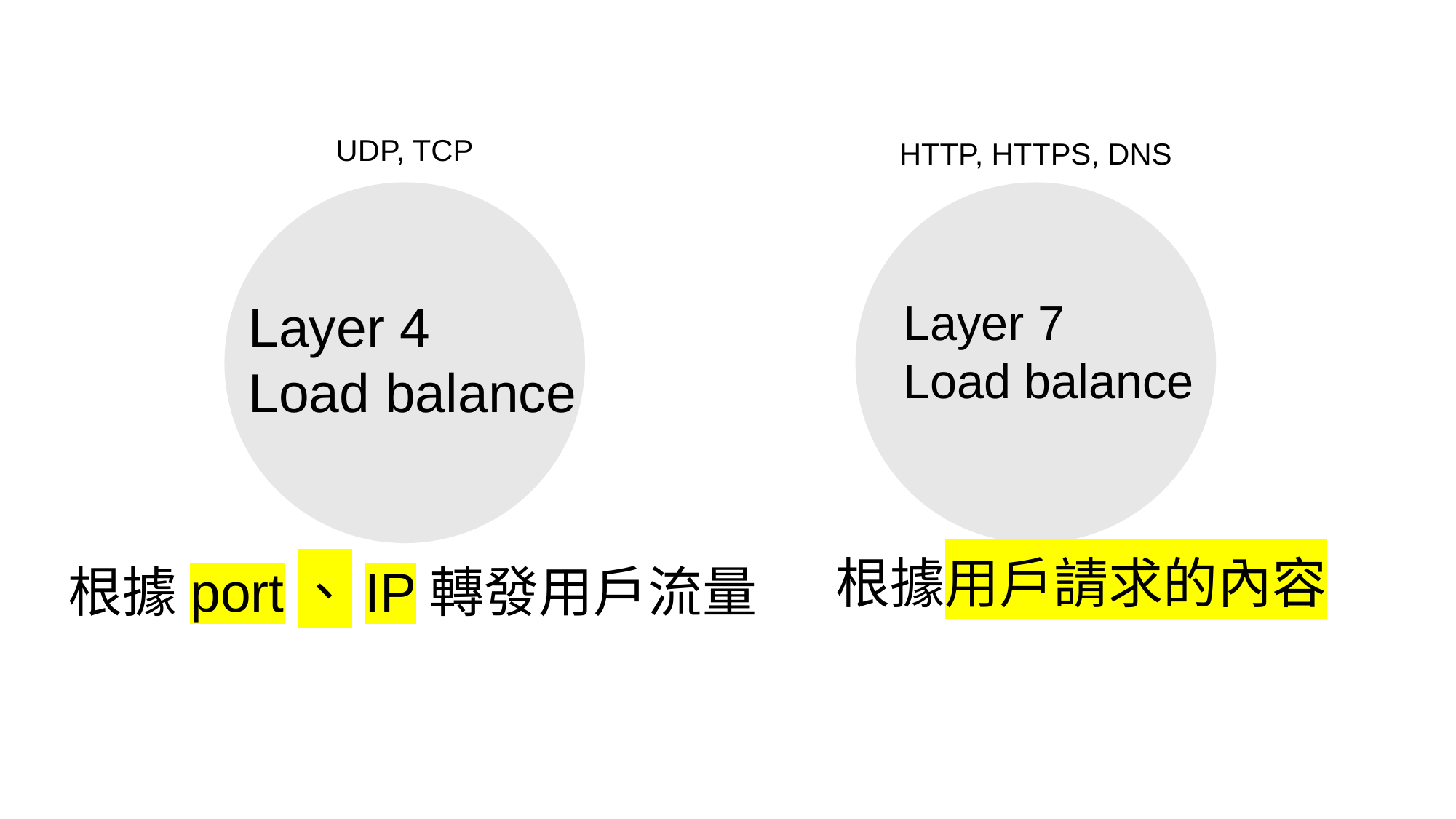

UDP, TCP
HTTP, HTTPS, DNS

Layer 4
Load balance

Layer 7
Load balance
根據用戶請求的內容
根據port、IP轉發用戶流量